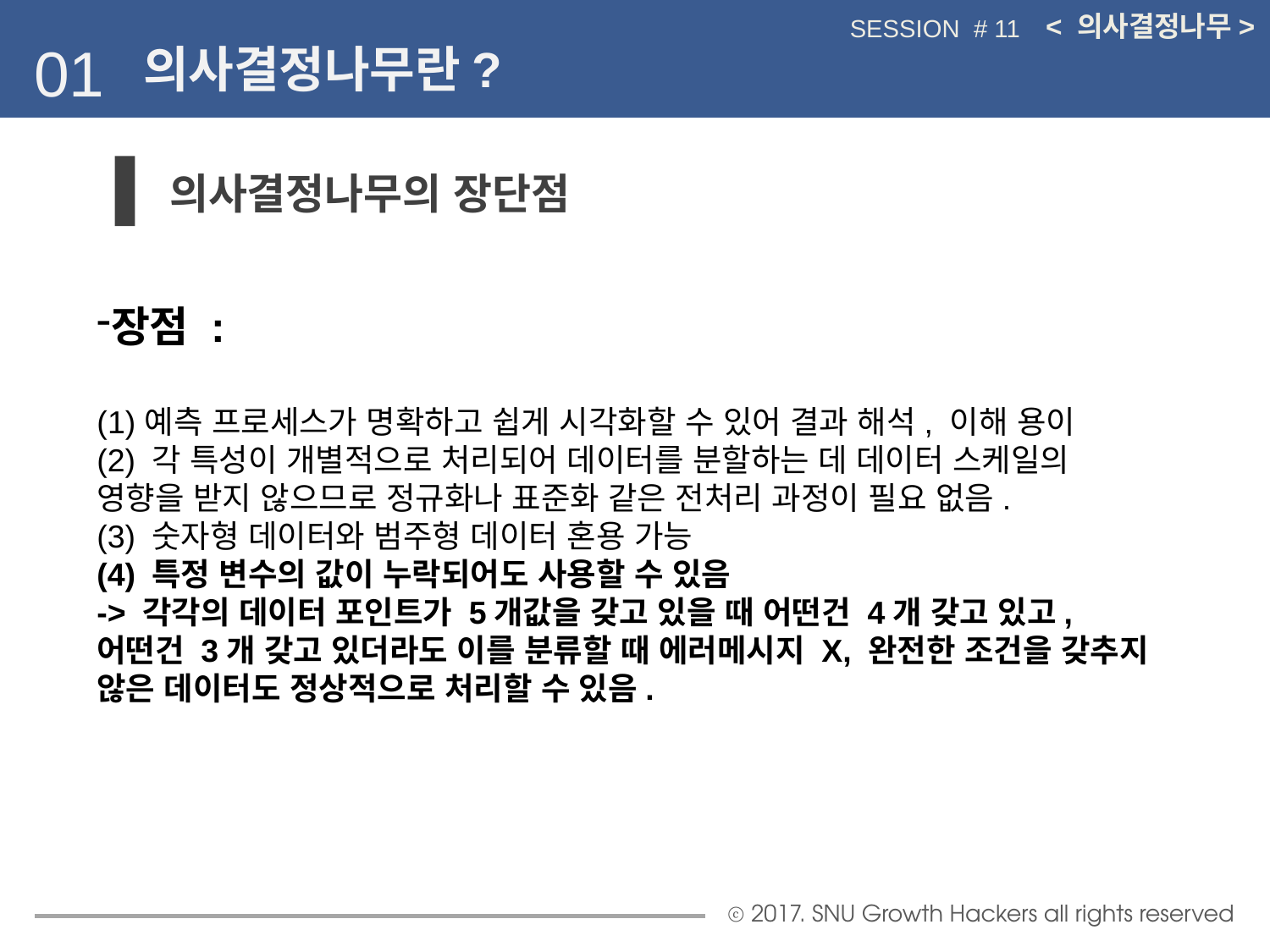

< 의사결정나무>
SESSION  # 11
01
의사결정나무란?

의사결정나무의 장단점
장점 :

예측 프로세스가 명확하고 쉽게 시각화할 수 있어 결과 해석, 이해 용이
(2) 각 특성이 개별적으로 처리되어 데이터를 분할하는 데 데이터 스케일의
영향을 받지 않으므로 정규화나 표준화 같은 전처리 과정이 필요 없음.
(3) 숫자형 데이터와 범주형 데이터 혼용 가능
(4) 특정 변수의 값이 누락되어도 사용할 수 있음
-> 각각의 데이터 포인트가 5개값을 갖고 있을 때 어떤건 4개 갖고 있고,
어떤건 3개 갖고 있더라도 이를 분류할 때 에러메시지 X, 완전한 조건을 갖추지
않은 데이터도 정상적으로 처리할 수 있음.

ⓒ 2017. SNU Growth Hackers all rights reserved